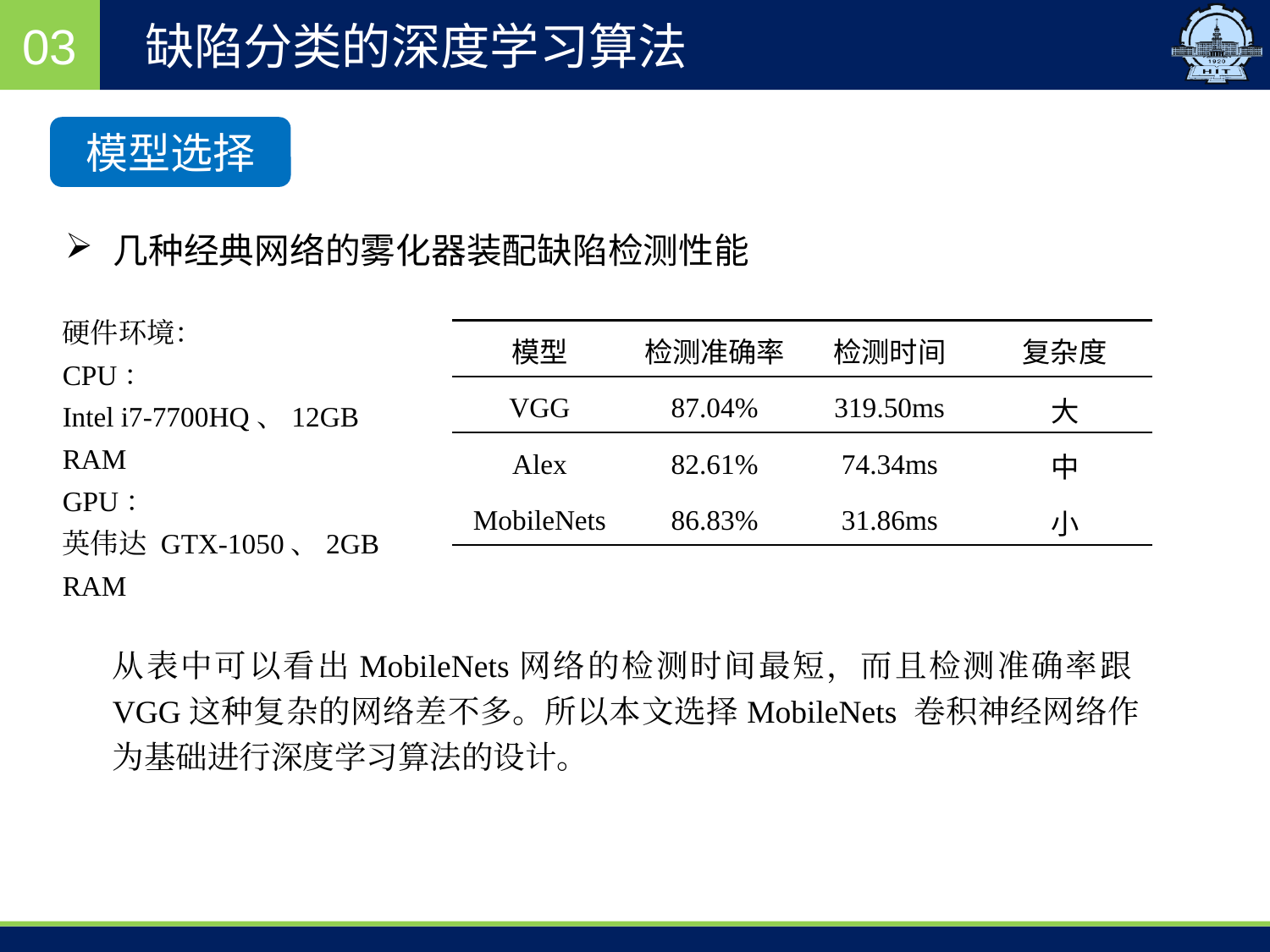

03
缺陷分类的深度学习算法
模型选择
几种经典网络的雾化器装配缺陷检测性能
硬件环境：
CPU：
Intel i7-7700HQ、12GB RAM
GPU：
英伟达 GTX-1050、2GB RAM
| 模型 | 检测准确率 | 检测时间 | 复杂度 |
| --- | --- | --- | --- |
| VGG | 87.04% | 319.50ms | 大 |
| Alex | 82.61% | 74.34ms | 中 |
| MobileNets | 86.83% | 31.86ms | 小 |
从表中可以看出MobileNets网络的检测时间最短，而且检测准确率跟VGG这种复杂的网络差不多。所以本文选择MobileNets 卷积神经网络作为基础进行深度学习算法的设计。